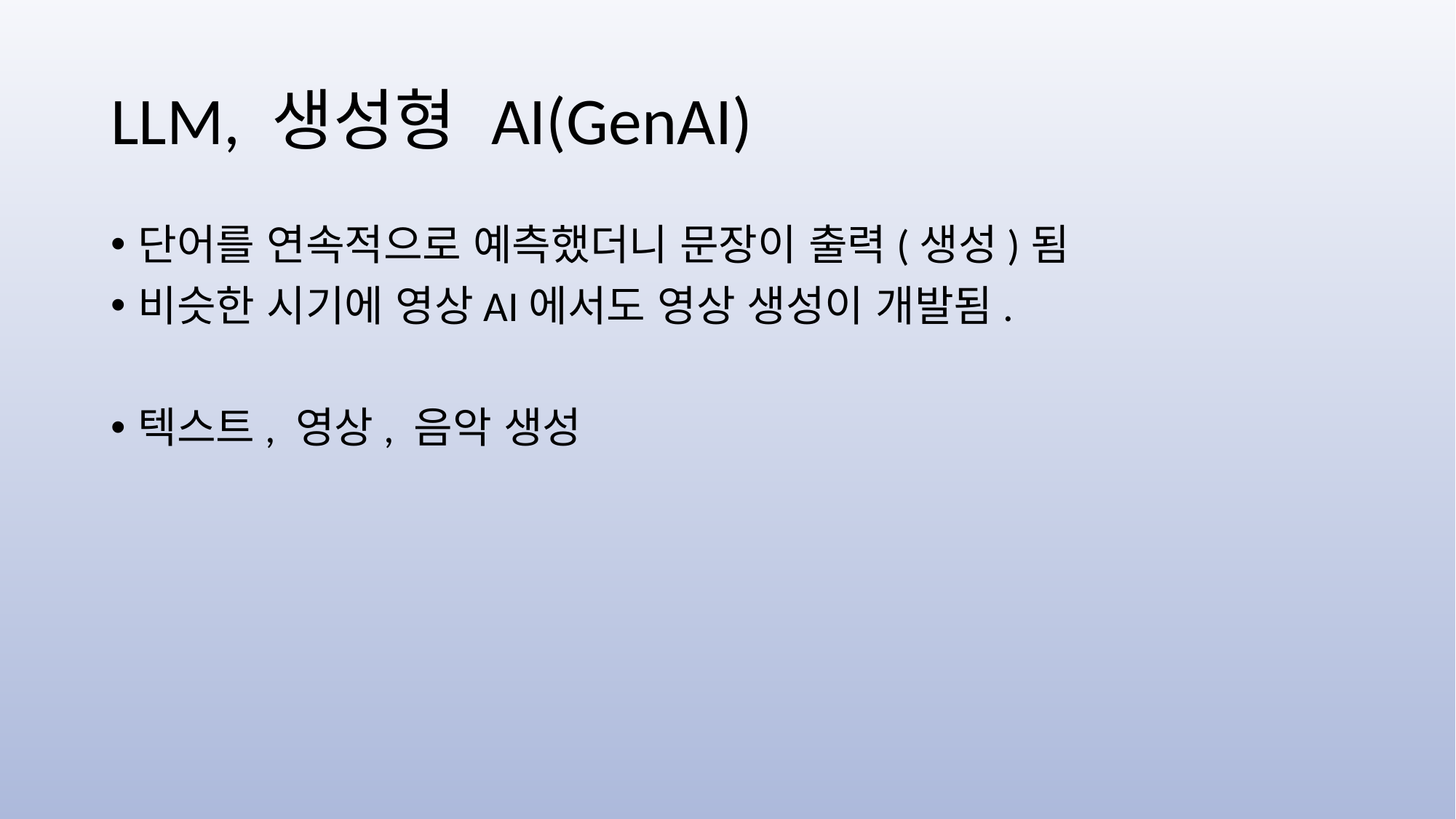

# LLM, 생성형 AI(GenAI)
단어를 연속적으로 예측했더니 문장이 출력(생성)됨
비슷한 시기에 영상AI에서도 영상 생성이 개발됨.

텍스트, 영상, 음악 생성